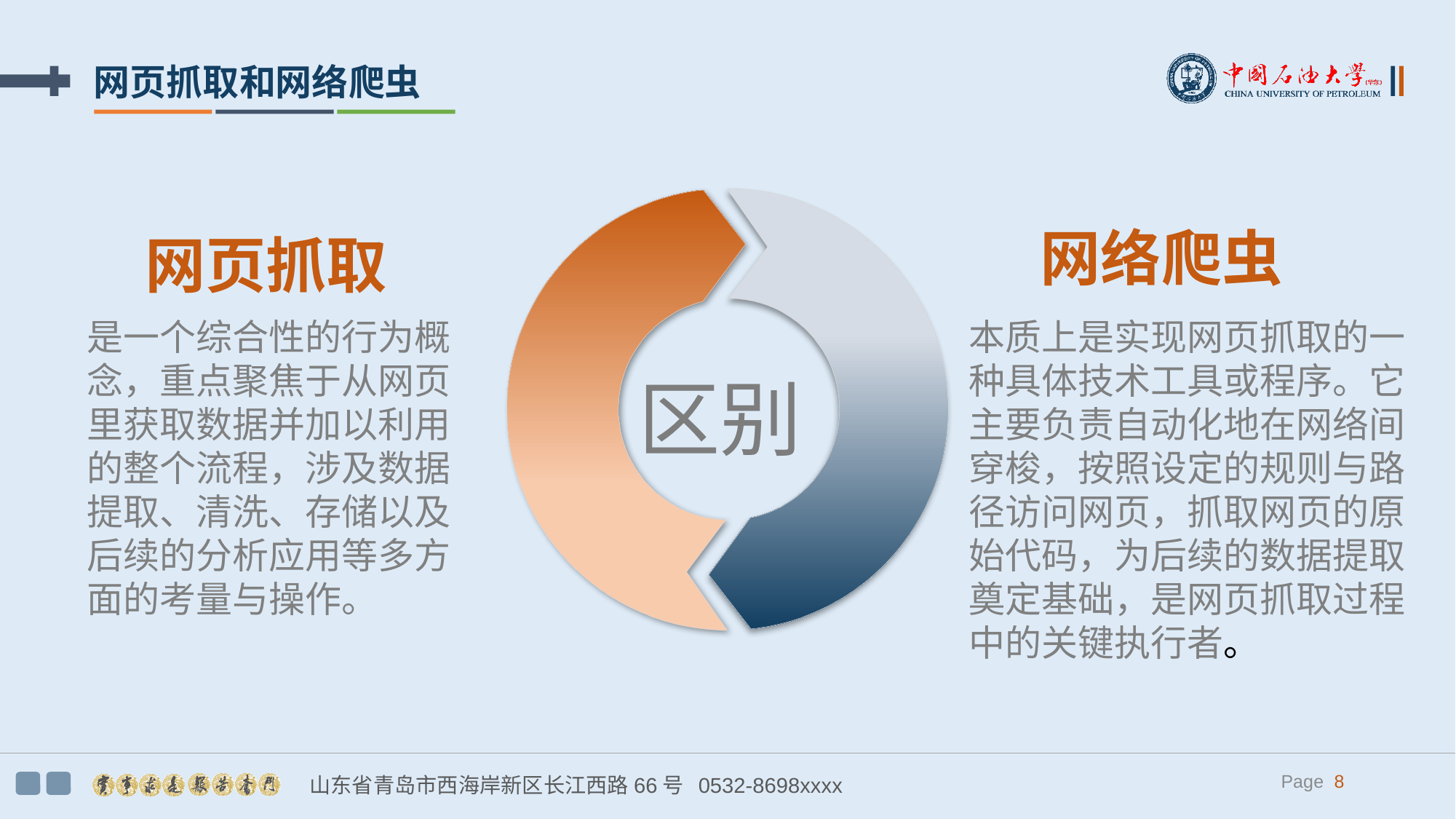

网页抓取和网络爬虫

网络爬虫
网页抓取
是一个综合性的行为概念，重点聚焦于从网页里获取数据并加以利用的整个流程，涉及数据提取、清洗、存储以及后续的分析应用等多方面的考量与操作。
本质上是实现网页抓取的一种具体技术工具或程序。它主要负责自动化地在网络间穿梭，按照设定的规则与路径访问网页，抓取网页的原始代码，为后续的数据提取奠定基础，是网页抓取过程中的关键执行者。
区别
Page  8